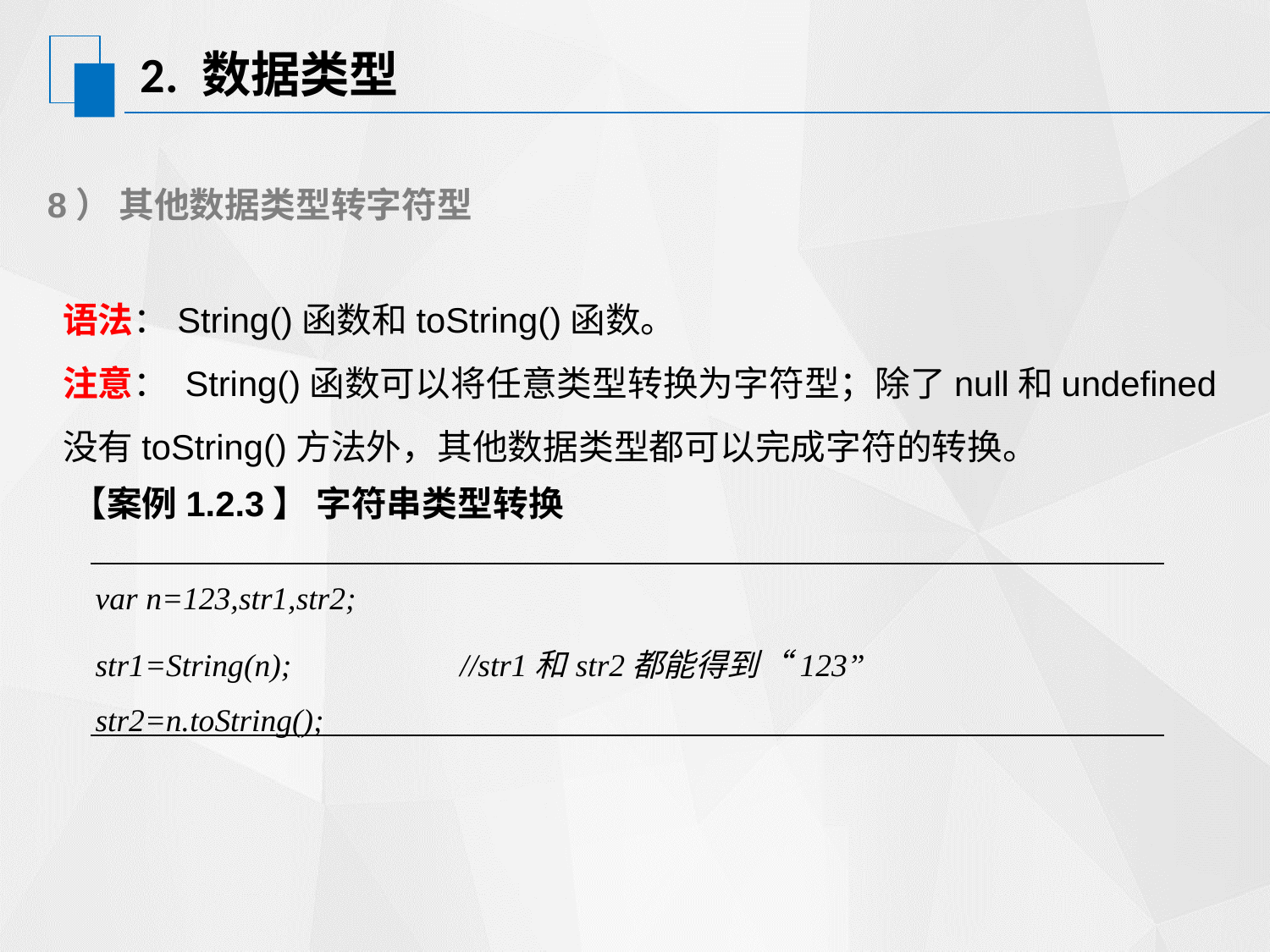

# 2. 数据类型
8） 其他数据类型转字符型
语法：String()函数和toString()函数。
注意： String()函数可以将任意类型转换为字符型；除了null和undefined没有toString()方法外，其他数据类型都可以完成字符的转换。
【案例1.2.3】 字符串类型转换
| var n=123,str1,str2; str1=String(n); //str1和str2都能得到“123” str2=n.toString(); |
| --- |